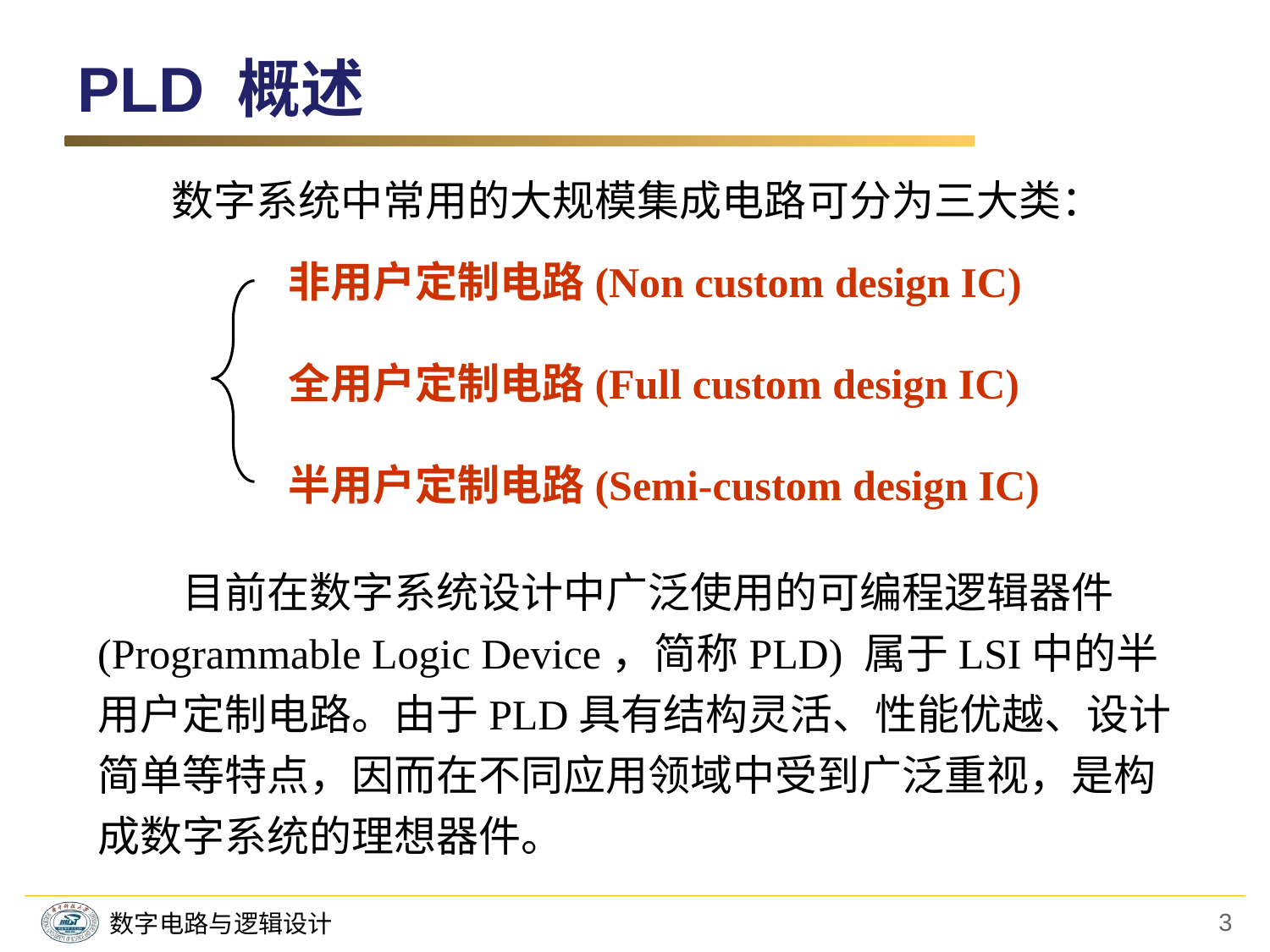

# PLD 概述
数字系统中常用的大规模集成电路可分为三大类：
非用户定制电路(Non custom design IC)

全用户定制电路(Full custom design IC)

半用户定制电路(Semi-custom design IC)

　　目前在数字系统设计中广泛使用的可编程逻辑器件(Programmable Logic Device，简称PLD) 属于LSI中的半用户定制电路。由于PLD具有结构灵活、性能优越、设计简单等特点，因而在不同应用领域中受到广泛重视，是构成数字系统的理想器件。
3
数字电路与逻辑设计